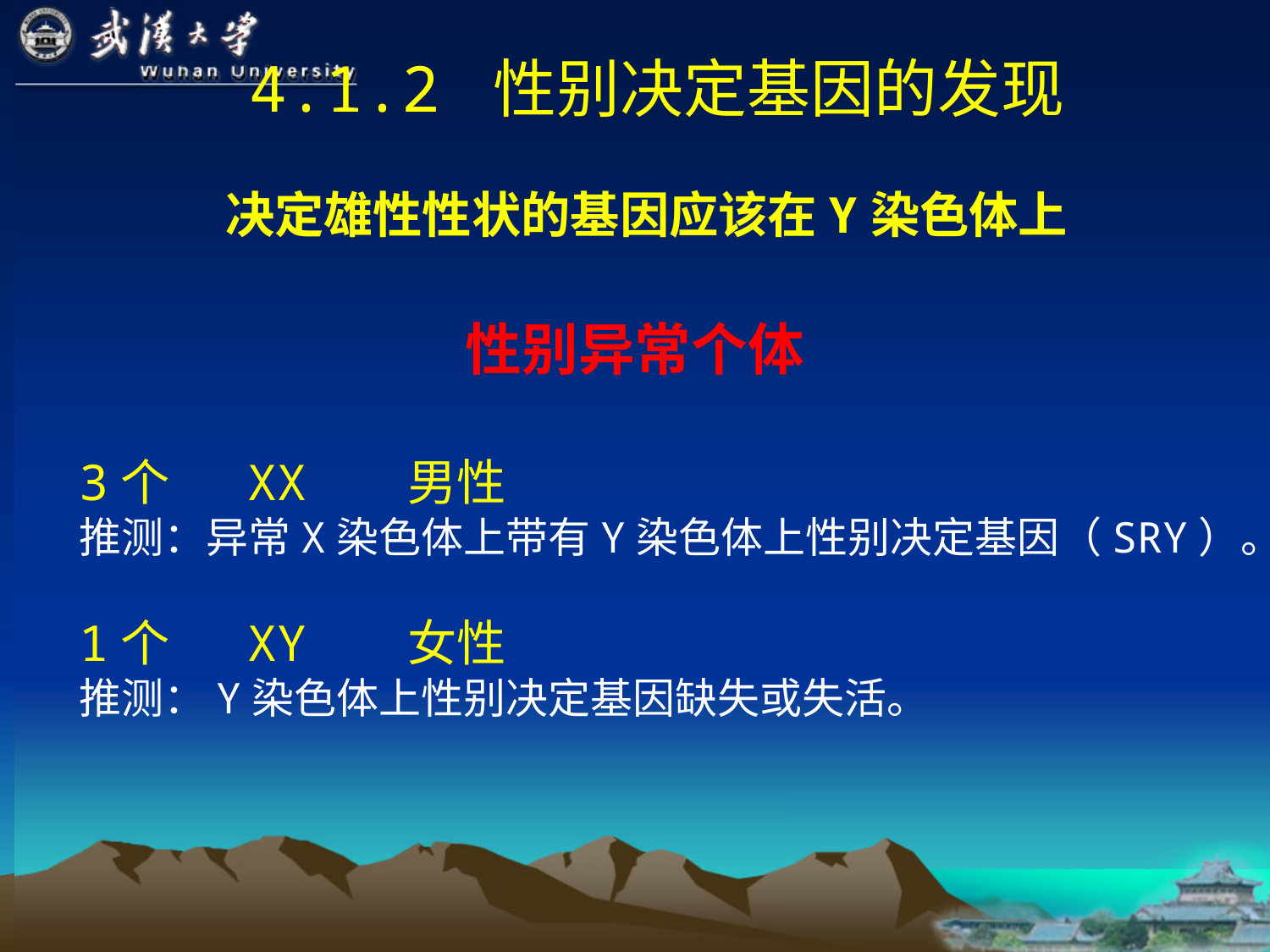

4.1.2 性别决定基因的发现

决定雄性性状的基因应该在Y染色体上
# 性别异常个体
3个      XX   男性
推测：异常X染色体上带有Y染色体上性别决定基因（SRY）。

1个      XY   女性
推测：Y染色体上性别决定基因缺失或失活。